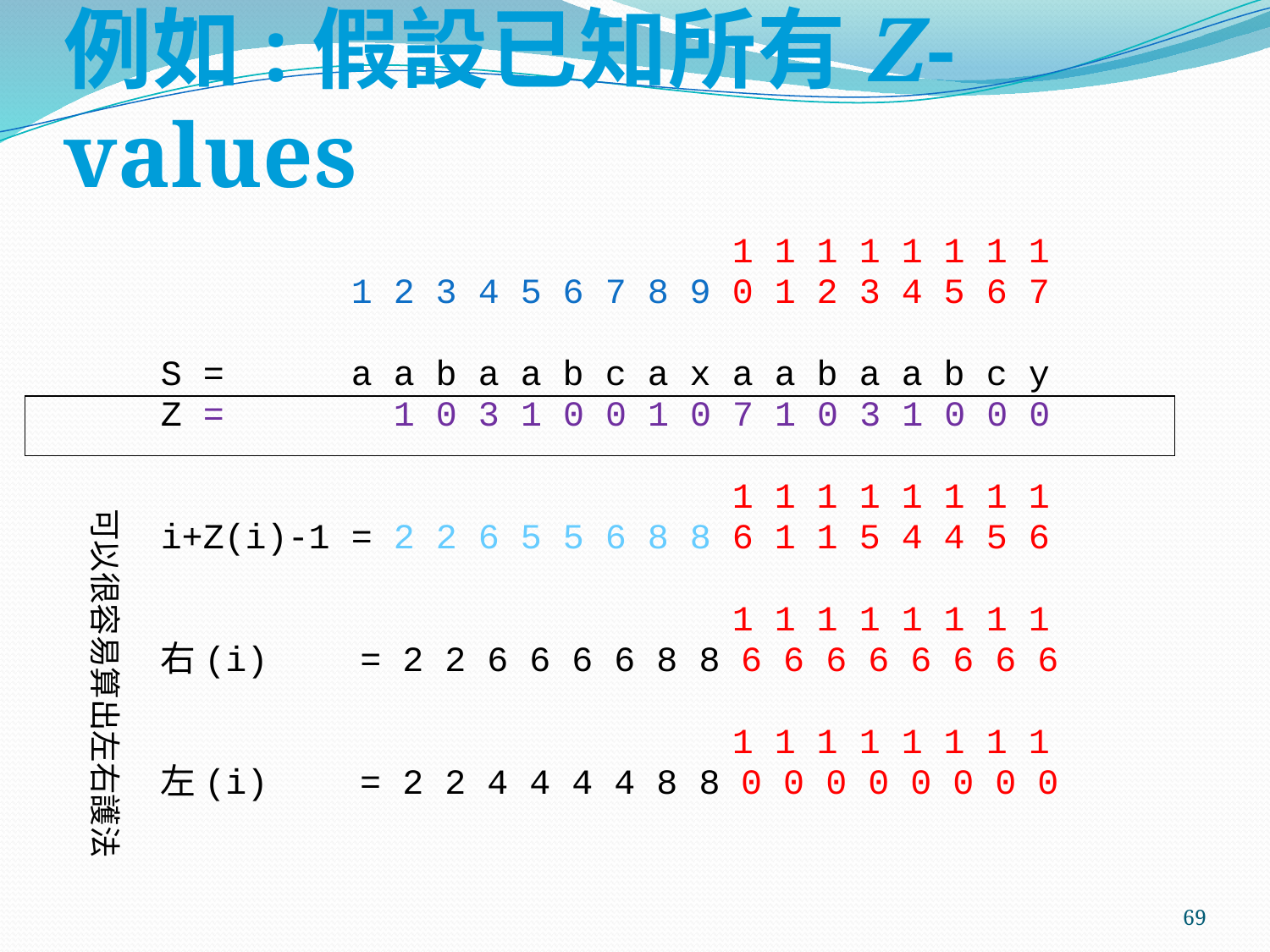

# 例如:假設已知所有Z-values
                           1 1 1 1 1 1 1 1
         1 2 3 4 5 6 7 8 9 0 1 2 3 4 5 6 7

S =      a a b a a b c a x a a b a a b c y
Z =        1 0 3 1 0 0 1 0 7 1 0 3 1 0 0 0

                           1 1 1 1 1 1 1 1
i+Z(i)-1 = 2 2 6 5 5 6 8 8 6 1 1 5 4 4 5 6

                           1 1 1 1 1 1 1 1
右(i)     = 2 2 6 6 6 6 8 8 6 6 6 6 6 6 6 6

                           1 1 1 1 1 1 1 1
左(i)     = 2 2 4 4 4 4 8 8 0 0 0 0 0 0 0 0

可以很容易算出左右護法
69